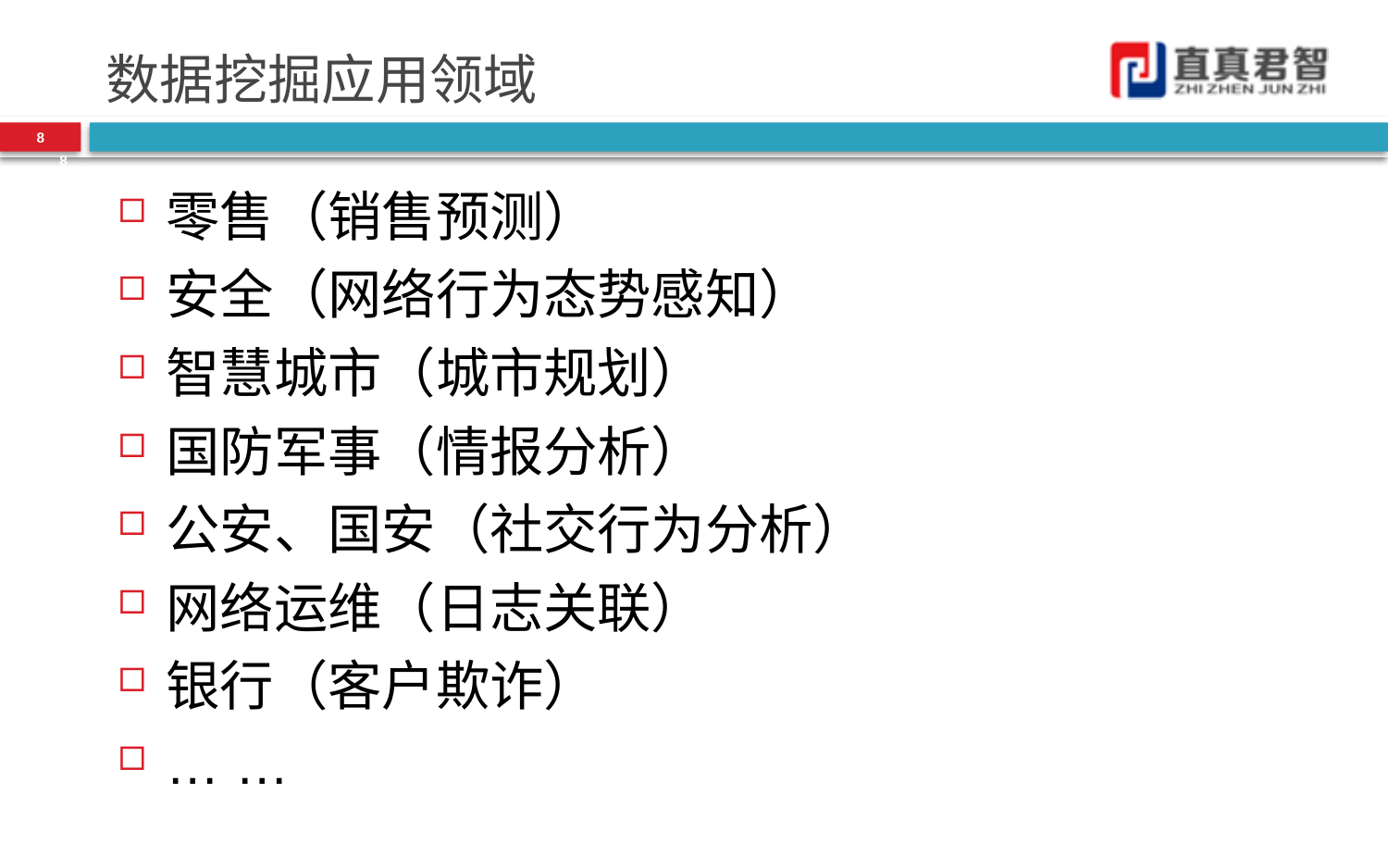

# 数据挖掘应用领域
8
8
零售（销售预测）
安全（网络行为态势感知）
智慧城市（城市规划）
国防军事（情报分析）
公安、国安（社交行为分析）
网络运维（日志关联）
银行（客户欺诈）
… …